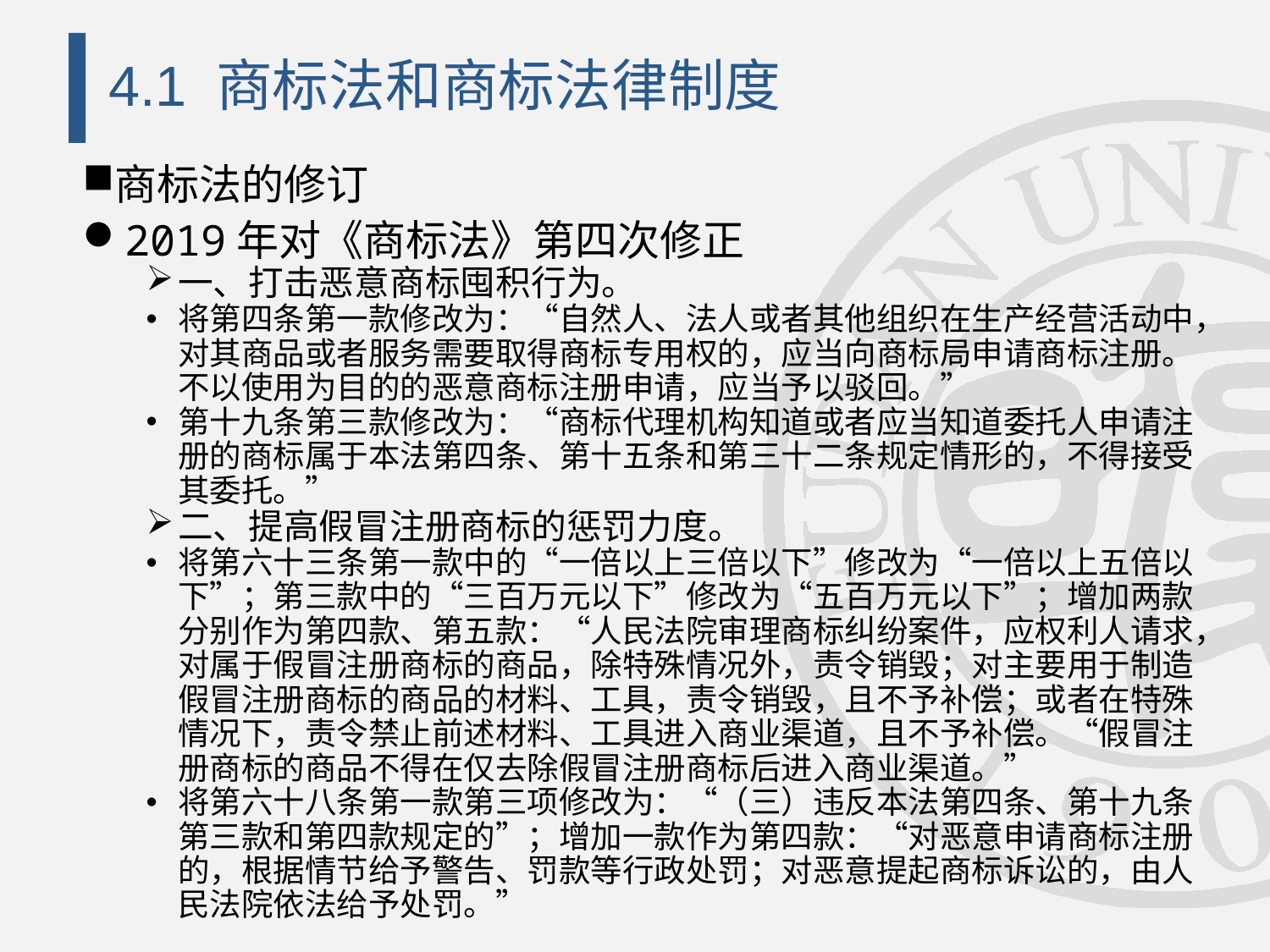

# 4.1 商标法和商标法律制度
商标法的修订
2019年对《商标法》第四次修正
一、打击恶意商标囤积行为。
将第四条第一款修改为：“自然人、法人或者其他组织在生产经营活动中，对其商品或者服务需要取得商标专用权的，应当向商标局申请商标注册。不以使用为目的的恶意商标注册申请，应当予以驳回。”
第十九条第三款修改为：“商标代理机构知道或者应当知道委托人申请注册的商标属于本法第四条、第十五条和第三十二条规定情形的，不得接受其委托。”
二、提高假冒注册商标的惩罚力度。
将第六十三条第一款中的“一倍以上三倍以下”修改为“一倍以上五倍以下”；第三款中的“三百万元以下”修改为“五百万元以下”；增加两款分别作为第四款、第五款：“人民法院审理商标纠纷案件，应权利人请求，对属于假冒注册商标的商品，除特殊情况外，责令销毁；对主要用于制造假冒注册商标的商品的材料、工具，责令销毁，且不予补偿；或者在特殊情况下，责令禁止前述材料、工具进入商业渠道，且不予补偿。“假冒注册商标的商品不得在仅去除假冒注册商标后进入商业渠道。”
将第六十八条第一款第三项修改为：“（三）违反本法第四条、第十九条第三款和第四款规定的”；增加一款作为第四款：“对恶意申请商标注册的，根据情节给予警告、罚款等行政处罚；对恶意提起商标诉讼的，由人民法院依法给予处罚。”